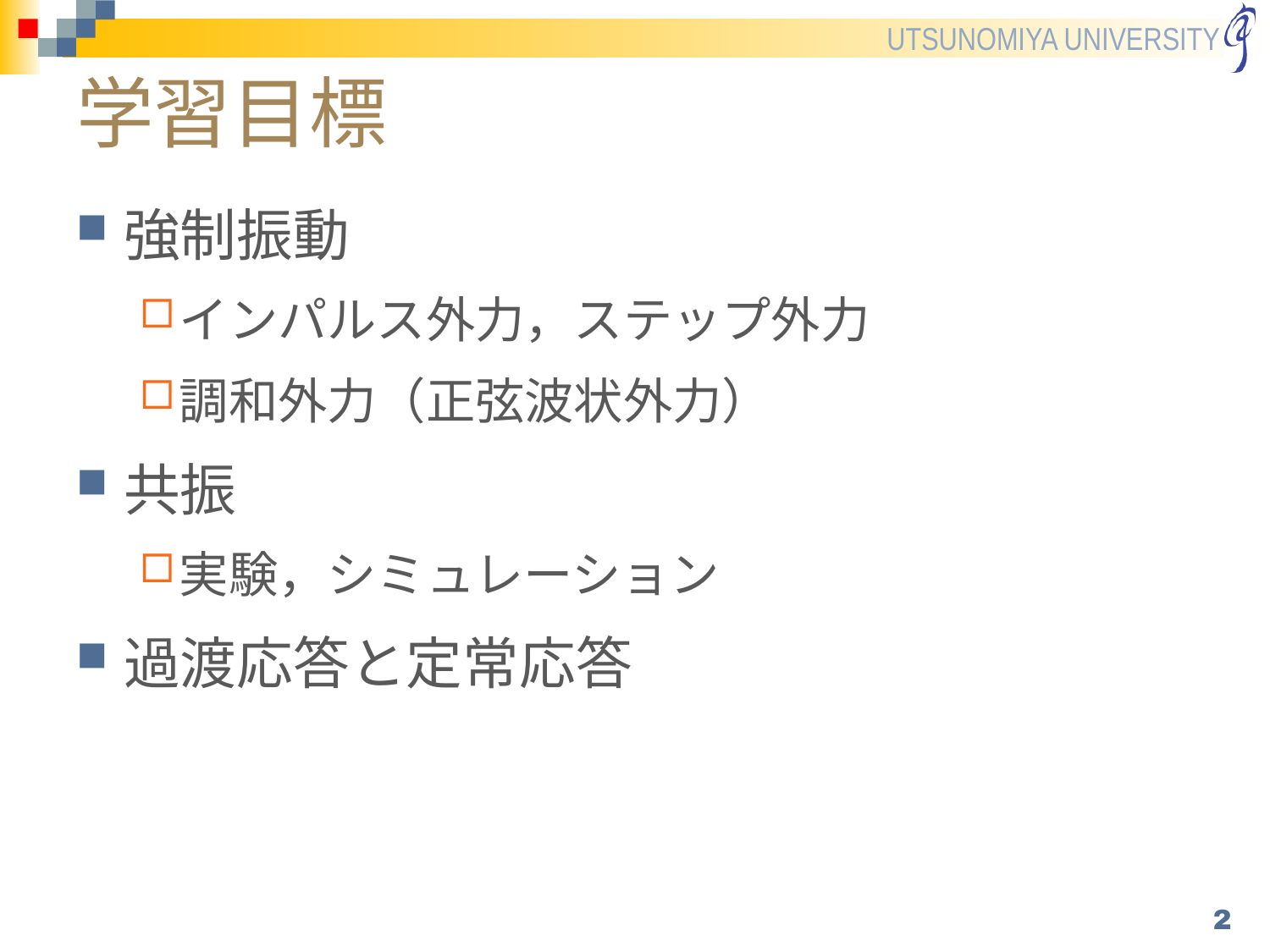

# 学習目標
強制振動
インパルス外力，ステップ外力
調和外力（正弦波状外力）
共振
実験，シミュレーション
過渡応答と定常応答

2